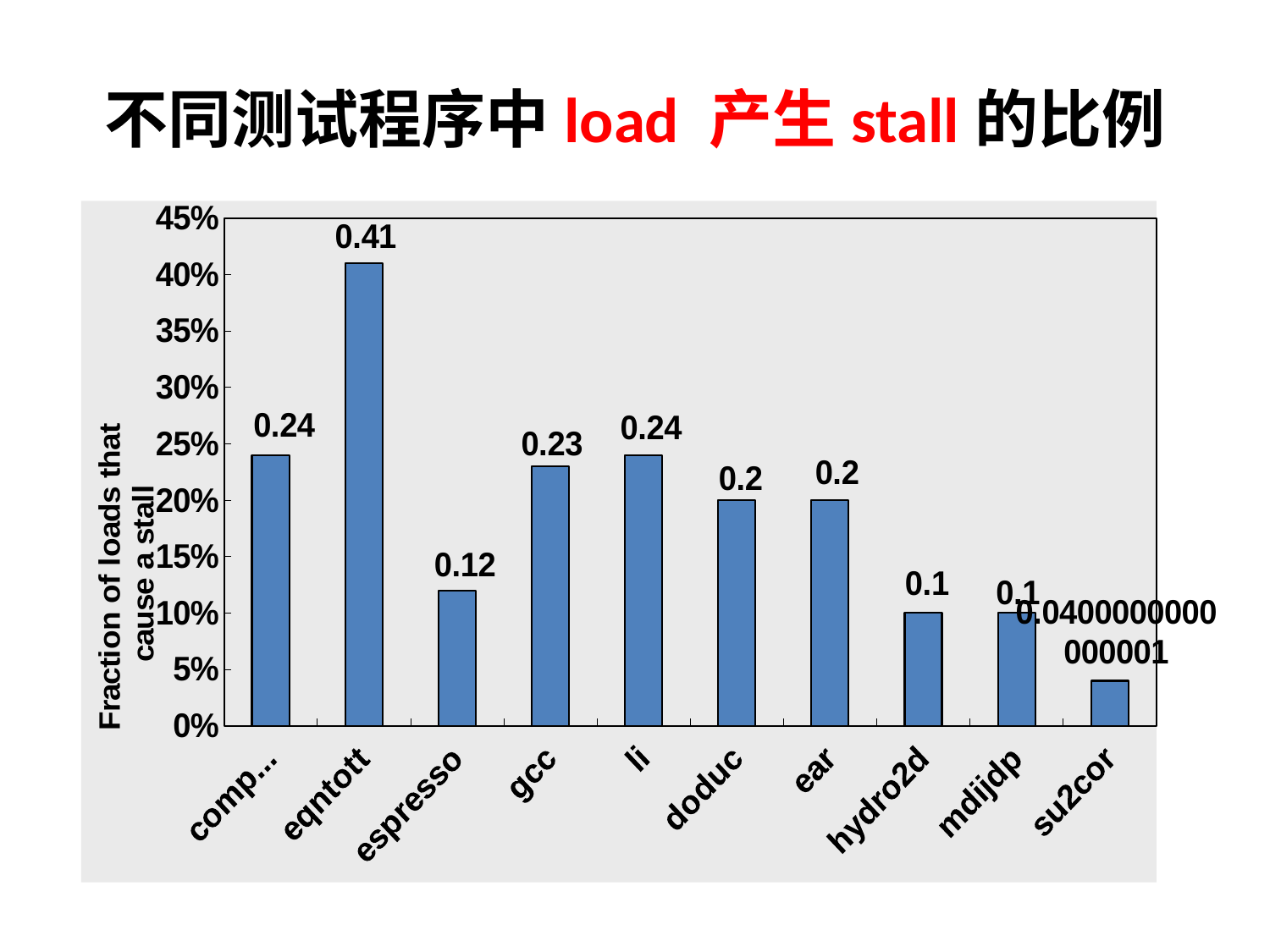

# 不同测试程序中load 产生stall的比例

### Chart: Fraction of loads that cause a stall

| Category | Fraction of loads that cause a stall |
|---|---|
| compress | 0.24 |
| eqntott | 0.41 |
| espresso | 0.12 |
| gcc | 0.23 |
| li | 0.24 |
| doduc | 0.2 |
| ear | 0.2 |
| hydro2d | 0.1 |
| mdijdp | 0.1 |
| su2cor | 0.0400000000000001 |
133